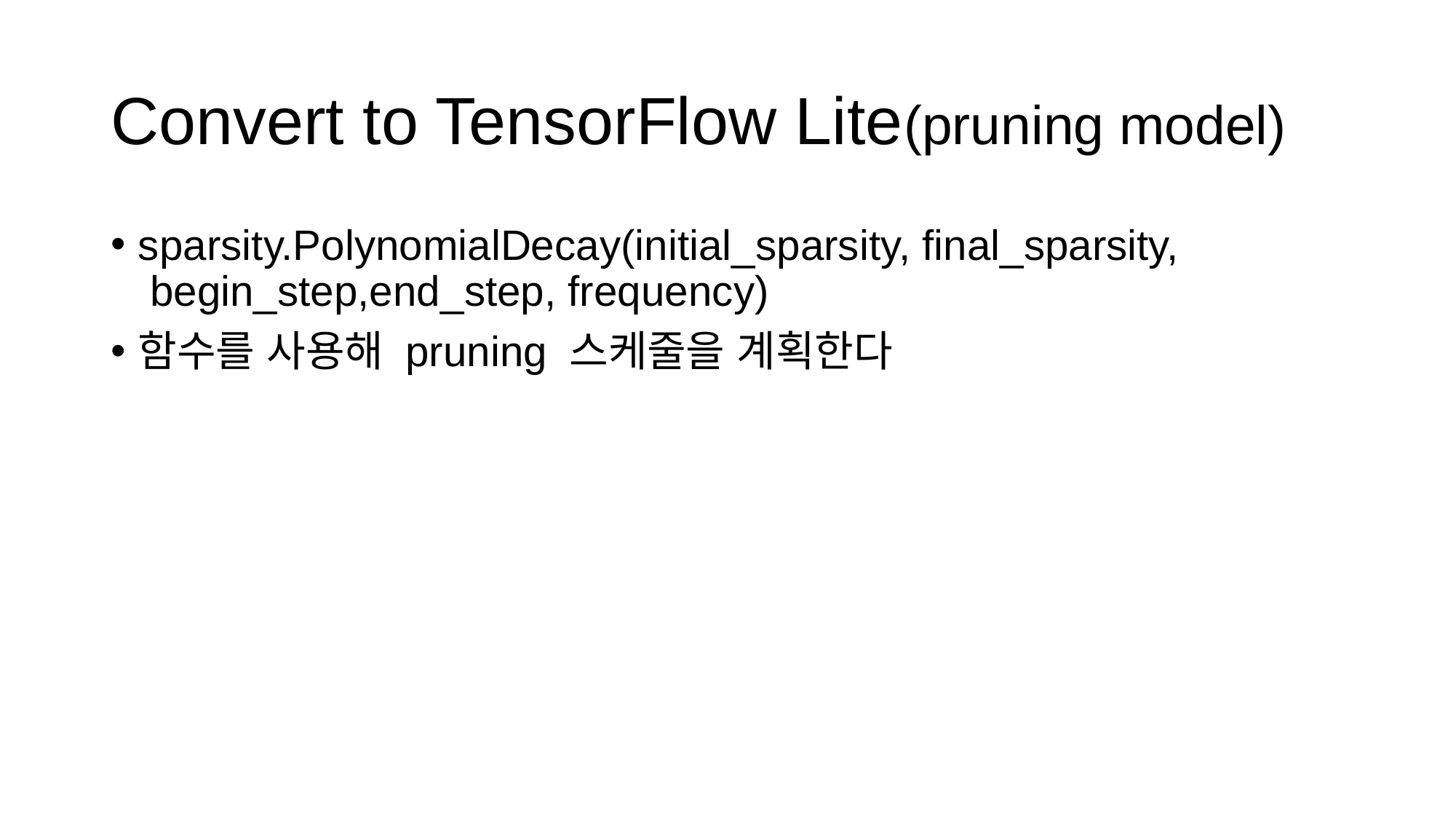

# Convert to TensorFlow Lite(pruning model)
sparsity.PolynomialDecay(initial_sparsity, final_sparsity,  begin_step,end_step, frequency)
함수를 사용해 pruning 스케줄을 계획한다